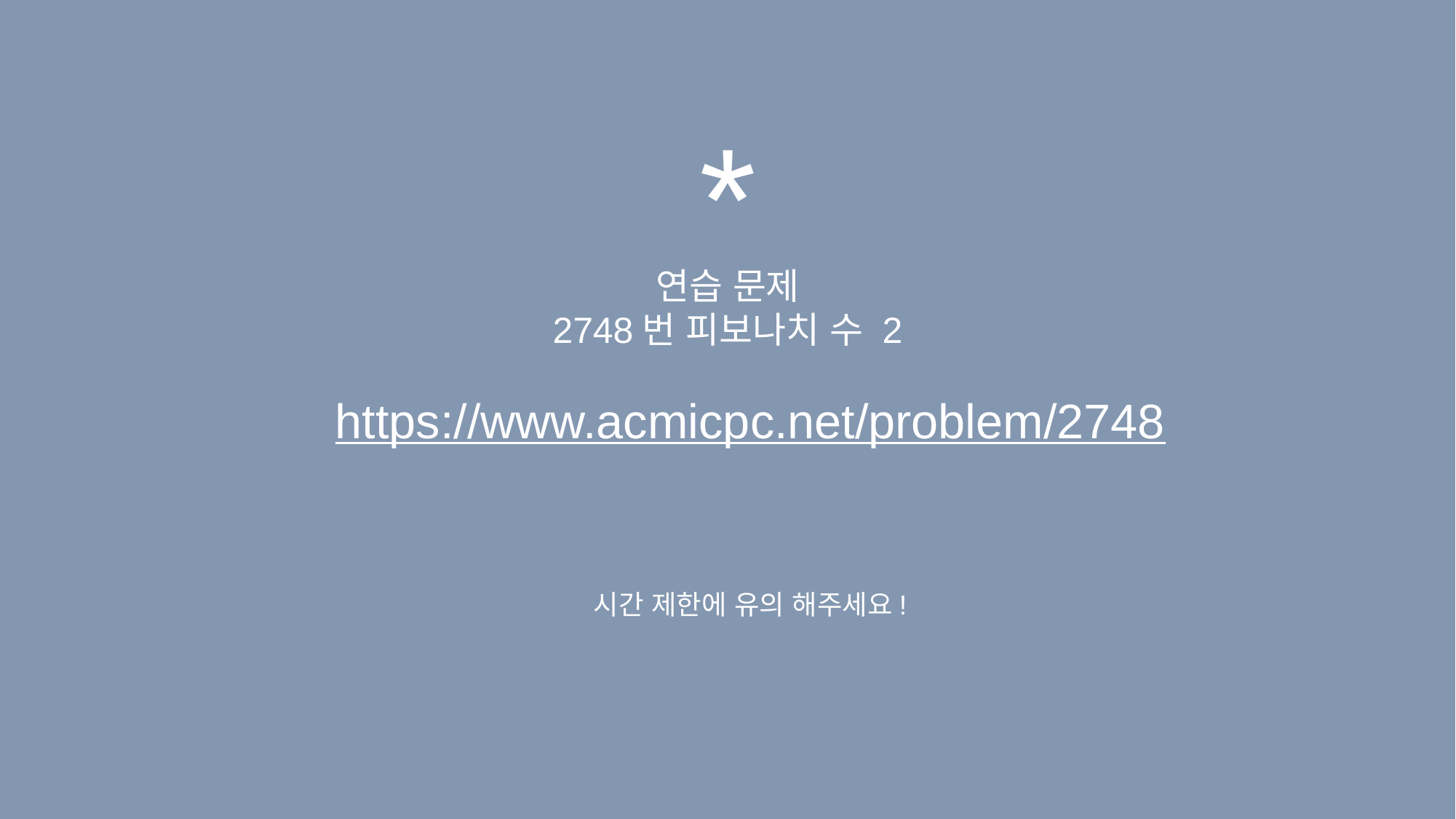

*
연습 문제
2748번 피보나치 수 2

https://www.acmicpc.net/problem/2748

시간 제한에 유의 해주세요!